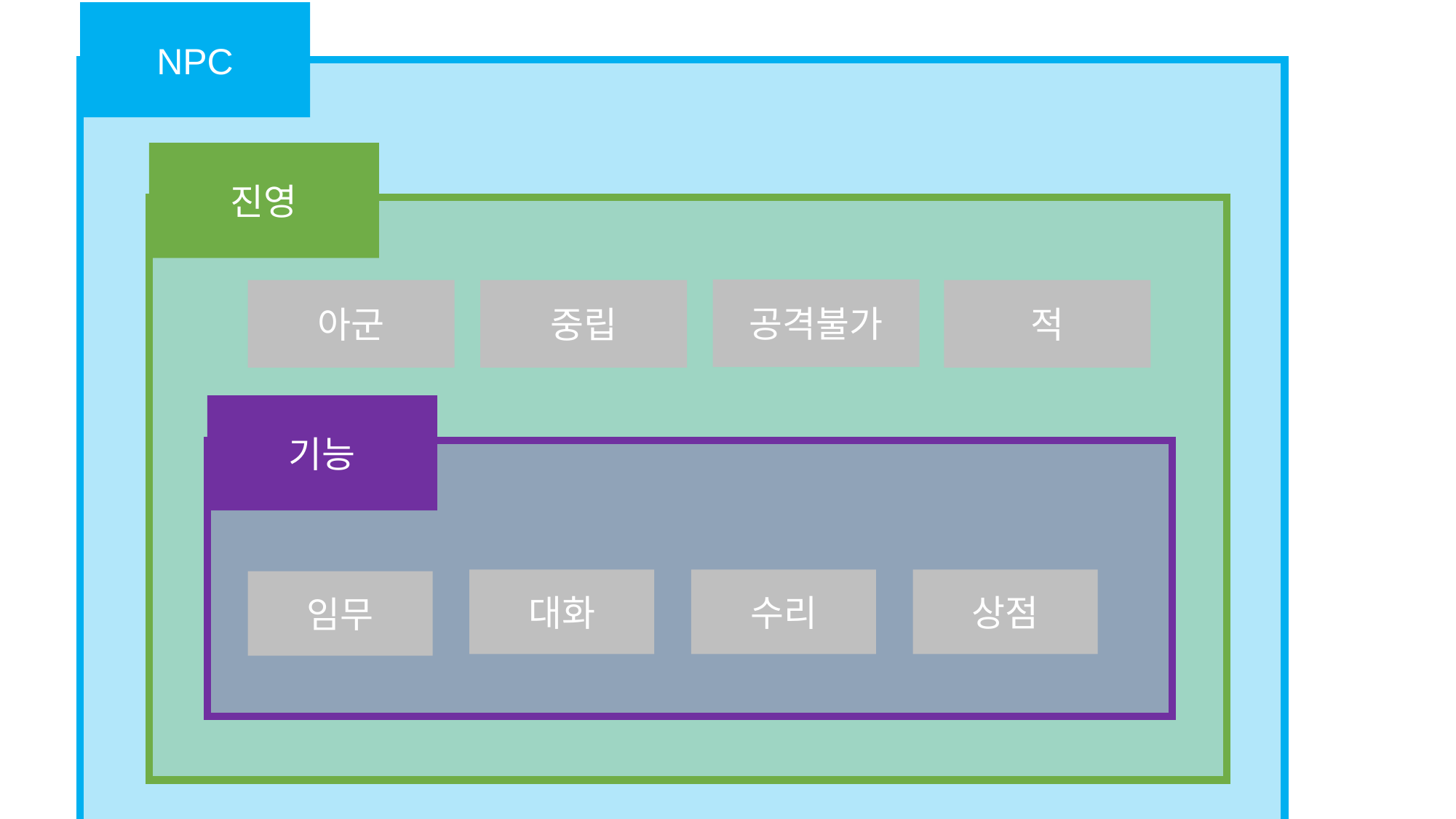

NPC

진영

공격불가
아군
중립
적
기능

대화
수리
상점
임무